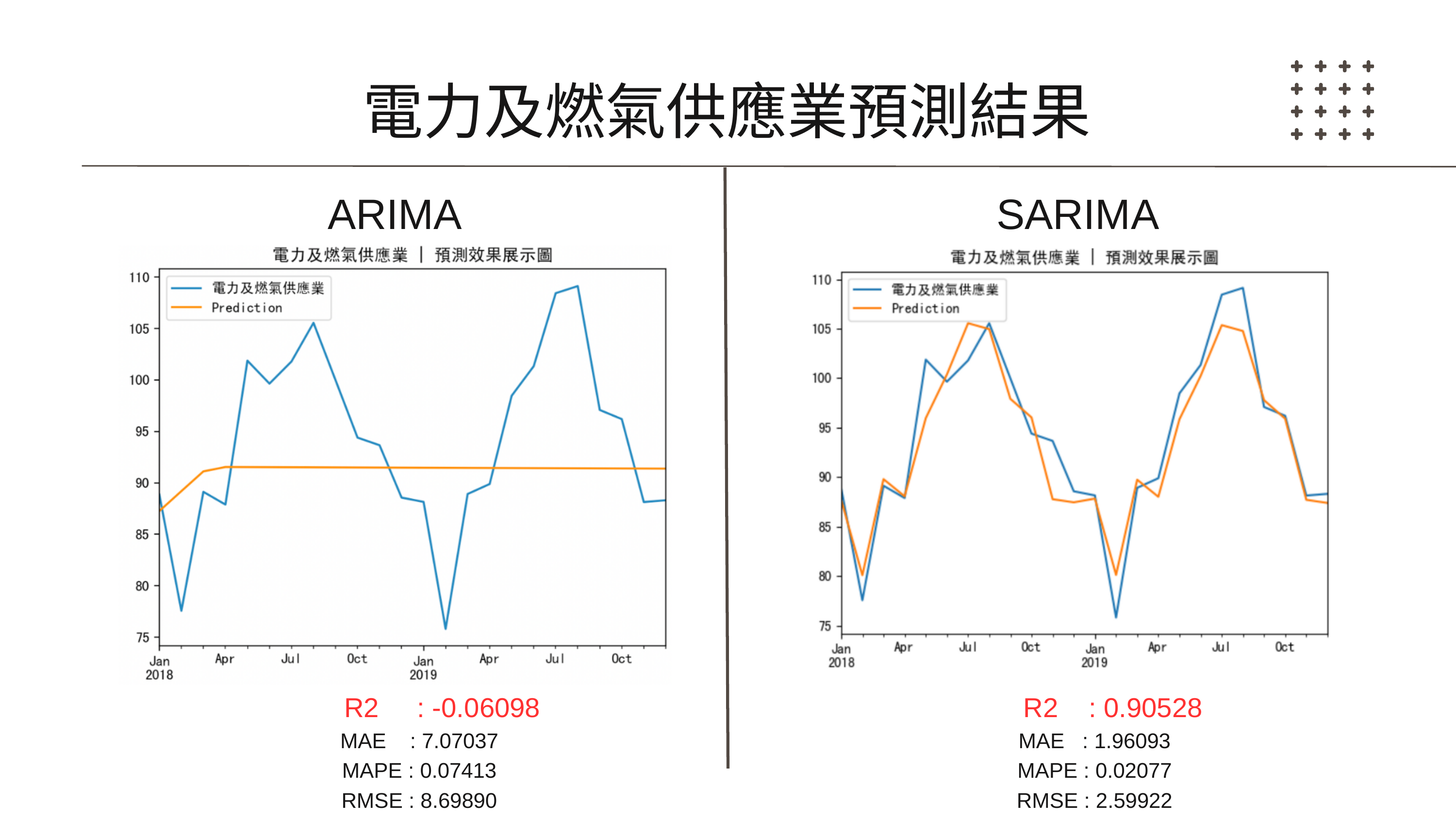

電力及燃氣供應業預測結果

ARIMA
SARIMA

              R2     : -0.06098
MAE    : 7.07037
MAPE : 0.07413
RMSE : 8.69890

      R2    : 0.90528
MAE   : 1.96093
MAPE : 0.02077
RMSE : 2.59922